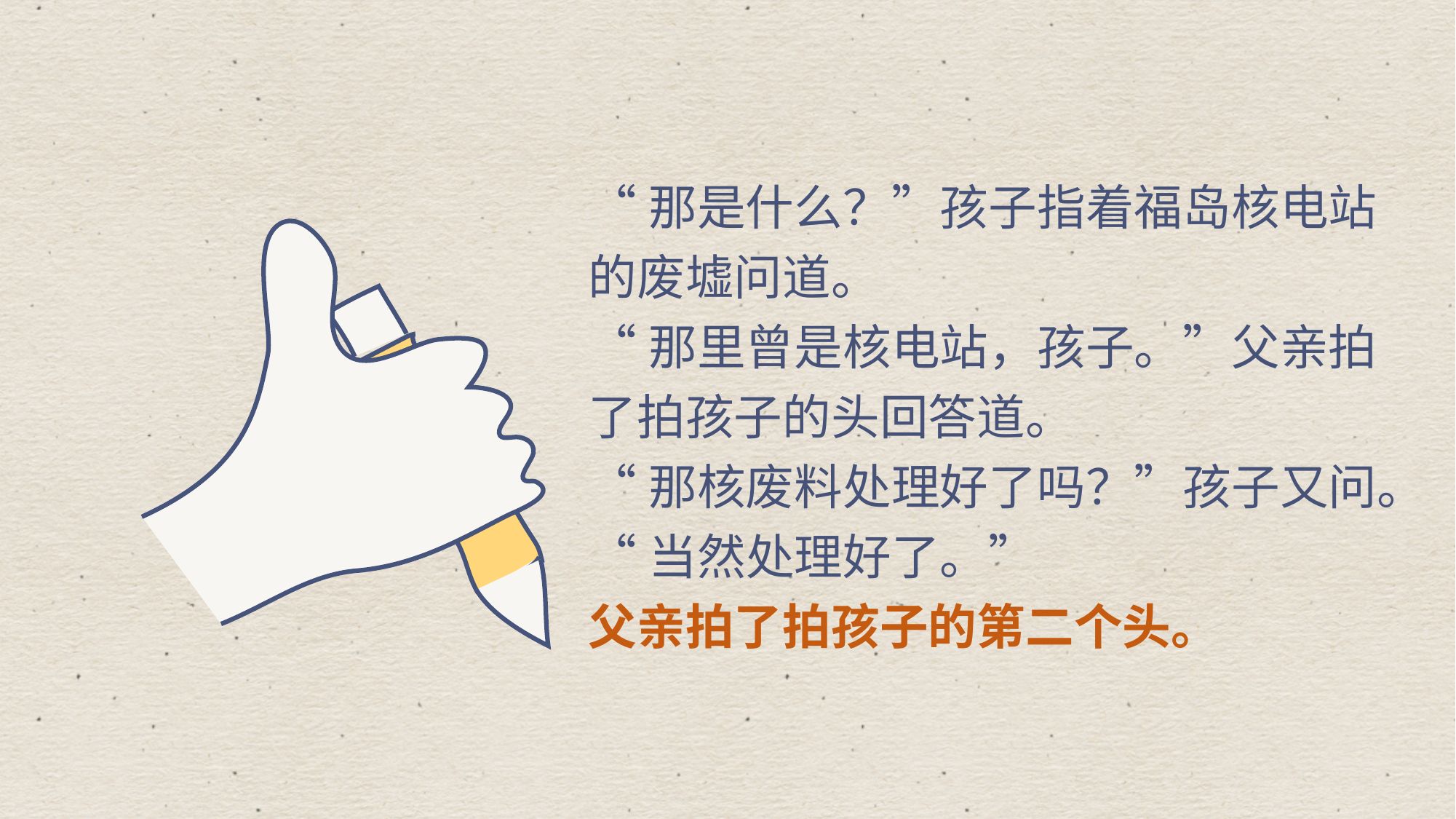

“那是什么？”孩子指着福岛核电站的废墟问道。
“那里曾是核电站，孩子。”父亲拍了拍孩子的头回答道。
“那核废料处理好了吗？”孩子又问。
“当然处理好了。”
父亲拍了拍孩子的第二个头。